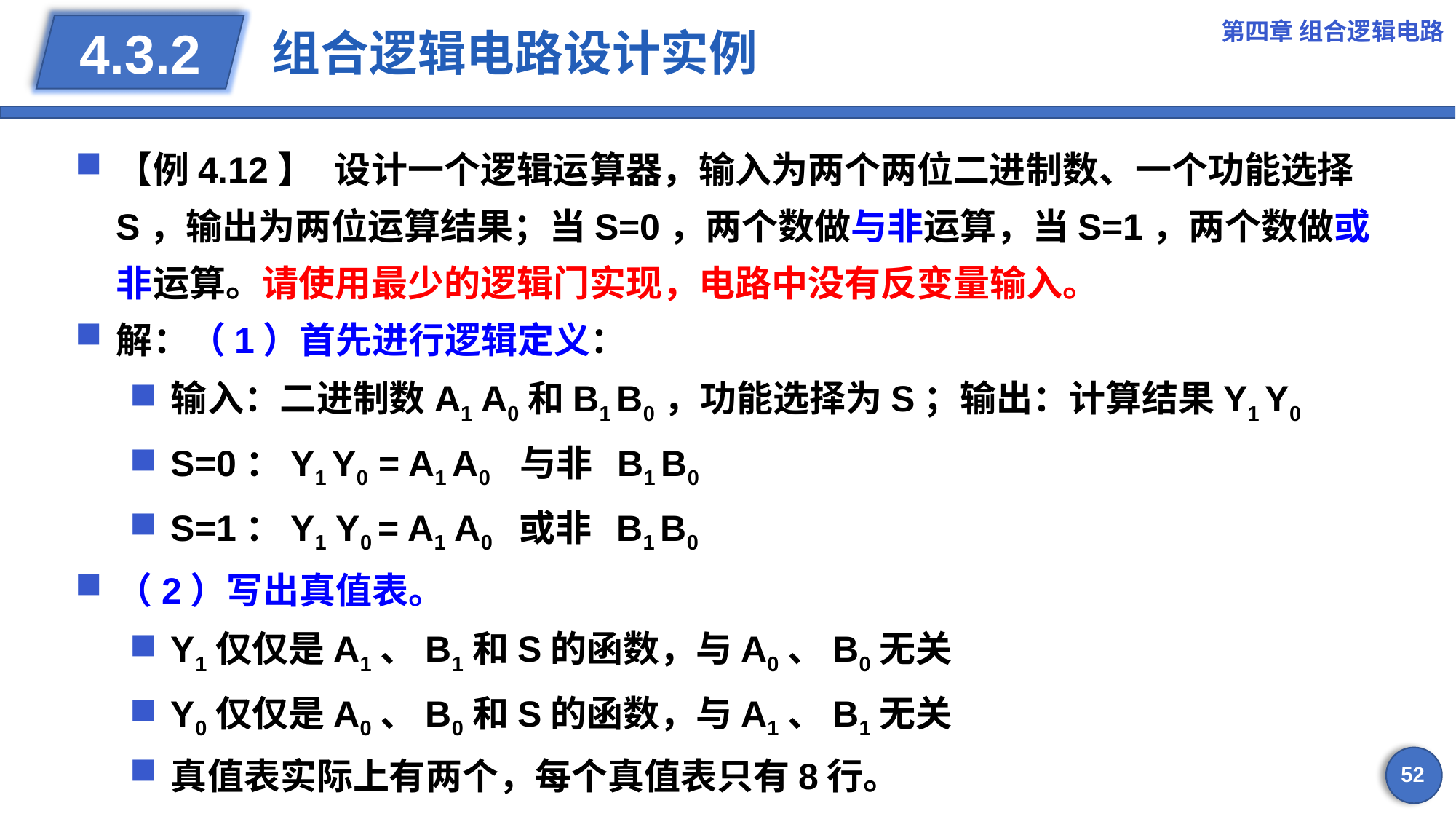

第四章 组合逻辑电路
# 组合逻辑电路设计实例
4.3.2
【例4.12】	设计一个逻辑运算器，输入为两个两位二进制数、一个功能选择S，输出为两位运算结果；当S=0，两个数做与非运算，当S=1，两个数做或非运算。请使用最少的逻辑门实现，电路中没有反变量输入。
解：（1）首先进行逻辑定义：
输入：二进制数A1 A0和B1 B0，功能选择为S；输出：计算结果Y1 Y0
S=0：Y1 Y0 = A1 A0  与非  B1 B0
S=1：Y1 Y0 = A1 A0   或非  B1 B0
（2）写出真值表。
Y1仅仅是A1、B1和S的函数，与A0、B0无关
Y0仅仅是A0、B0和S的函数，与A1、B1无关
真值表实际上有两个，每个真值表只有8行。
52